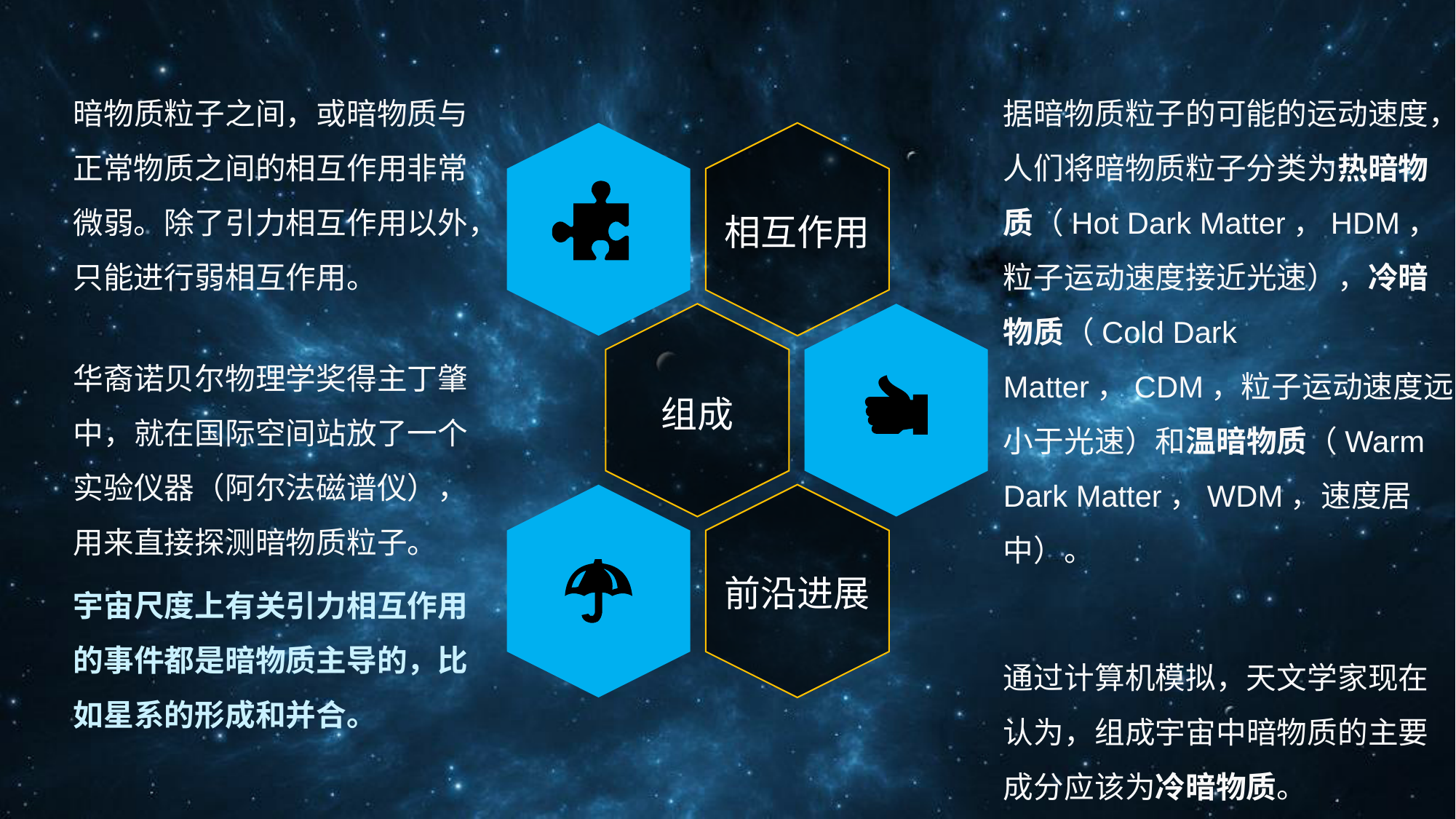

暗物质粒子之间，或暗物质与正常物质之间的相互作用非常微弱。除了引力相互作用以外，只能进行弱相互作用。
据暗物质粒子的可能的运动速度，人们将暗物质粒子分类为热暗物质（Hot Dark Matter，HDM，粒子运动速度接近光速），冷暗物质（Cold Dark Matter，CDM，粒子运动速度远小于光速）和温暗物质（Warm Dark Matter，WDM，速度居中）。

通过计算机模拟，天文学家现在认为，组成宇宙中暗物质的主要成分应该为冷暗物质。

相互作用

华裔诺贝尔物理学奖得主丁肇中，就在国际空间站放了一个实验仪器（阿尔法磁谱仪），用来直接探测暗物质粒子。
宇宙尺度上有关引力相互作用的事件都是暗物质主导的，比如星系的形成和并合。

组成

前沿进展